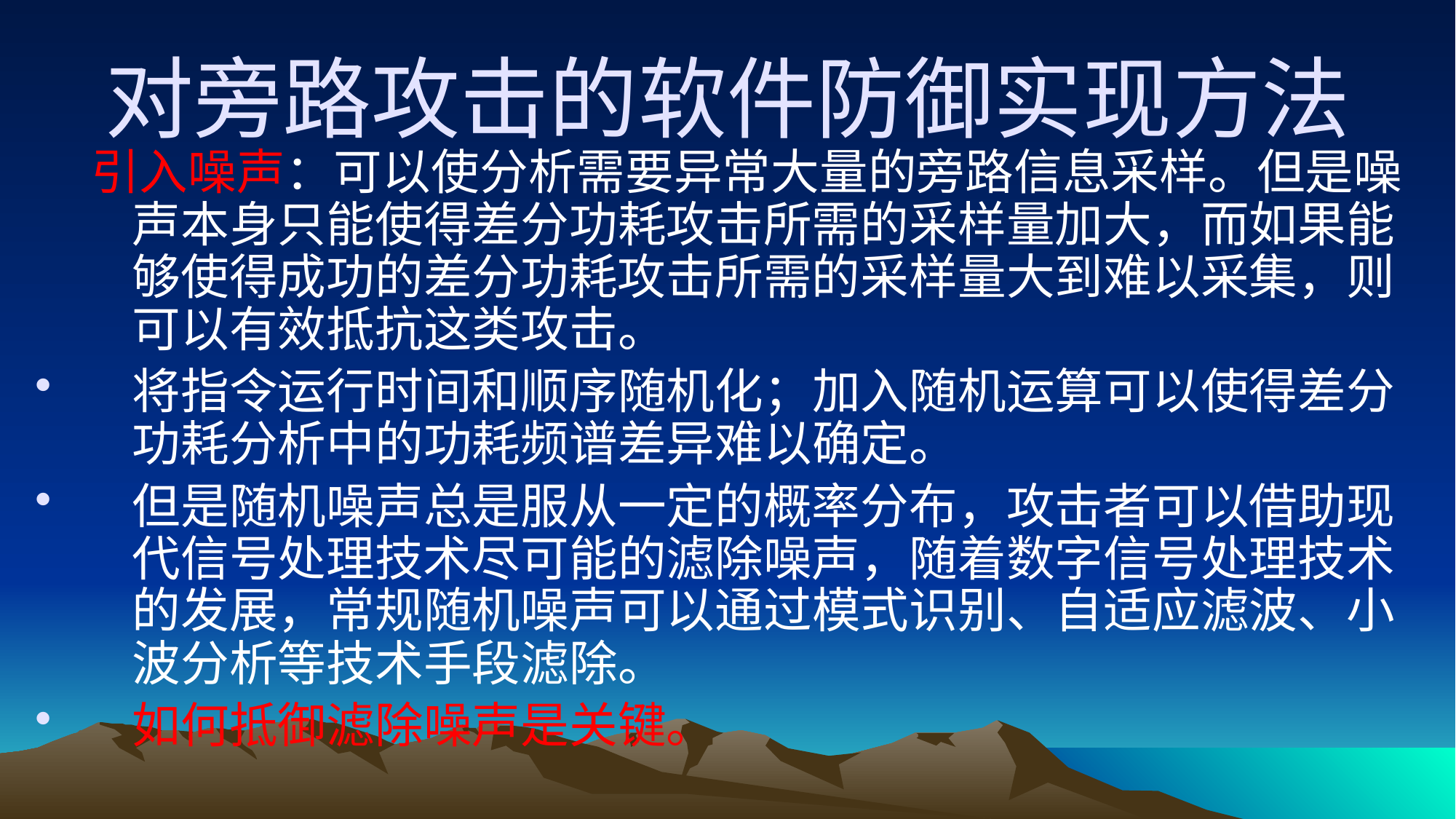

# 对旁路攻击的软件防御实现方法
    引入噪声：可以使分析需要异常大量的旁路信息采样。但是噪声本身只能使得差分功耗攻击所需的采样量加大，而如果能够使得成功的差分功耗攻击所需的采样量大到难以采集，则可以有效抵抗这类攻击。
将指令运行时间和顺序随机化；加入随机运算可以使得差分功耗分析中的功耗频谱差异难以确定。
但是随机噪声总是服从一定的概率分布，攻击者可以借助现代信号处理技术尽可能的滤除噪声，随着数字信号处理技术的发展，常规随机噪声可以通过模式识别、自适应滤波、小波分析等技术手段滤除。
如何抵御滤除噪声是关键。